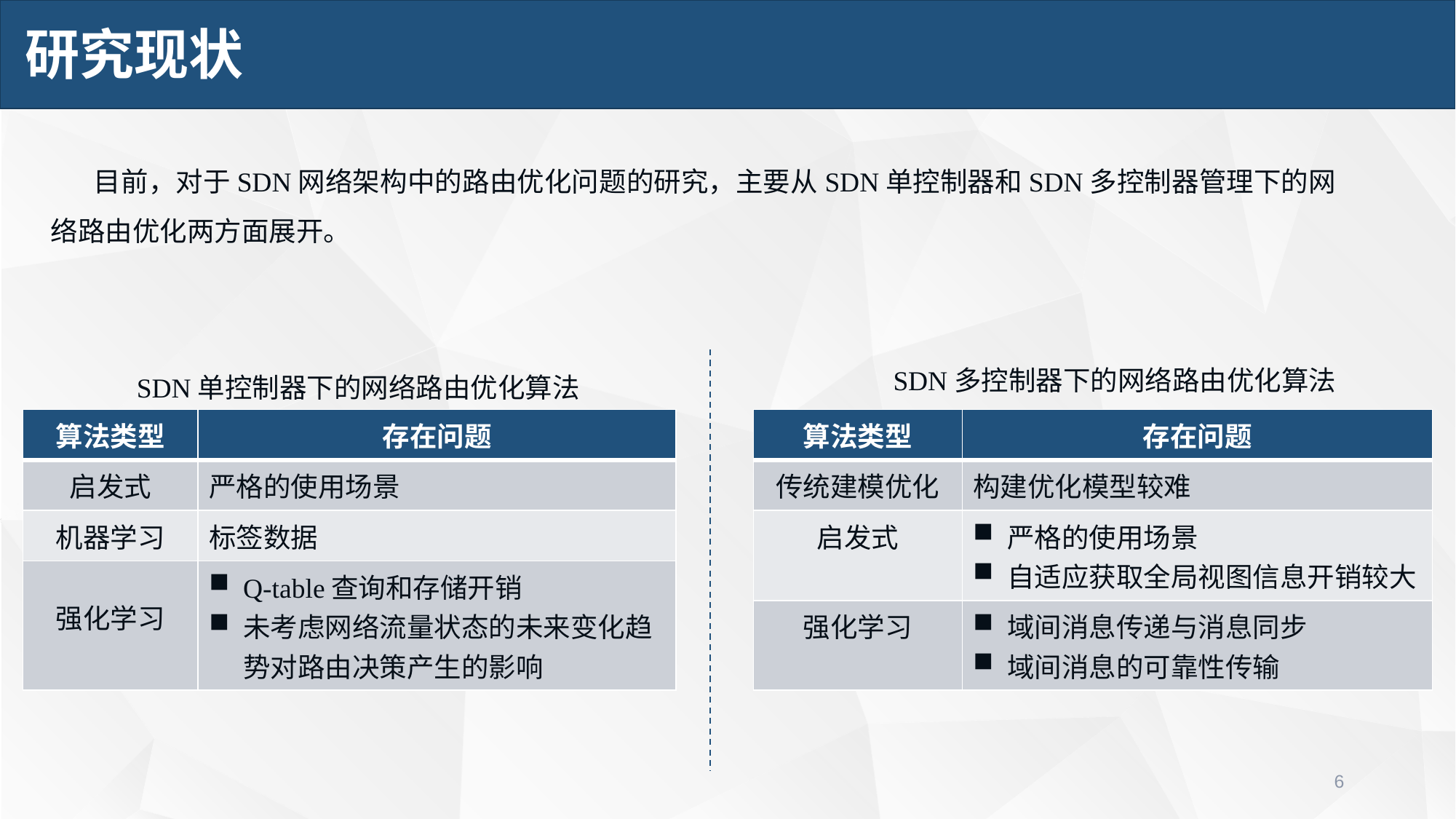

研究现状

目前，对于SDN网络架构中的路由优化问题的研究，主要从SDN单控制器和SDN多控制器管理下的网络路由优化两方面展开。
SDN多控制器下的网络路由优化算法
SDN单控制器下的网络路由优化算法
| 算法类型 | 存在问题 |
| --- | --- |
| 传统建模优化 | 构建优化模型较难 |
| 启发式 | 严格的使用场景 自适应获取全局视图信息开销较大 |
| 强化学习 | 域间消息传递与消息同步 域间消息的可靠性传输 |
| 算法类型 | 存在问题 |
| --- | --- |
| 启发式 | 严格的使用场景 |
| 机器学习 | 标签数据 |
| 强化学习 | Q-table查询和存储开销 未考虑网络流量状态的未来变化趋势对路由决策产生的影响 |
6